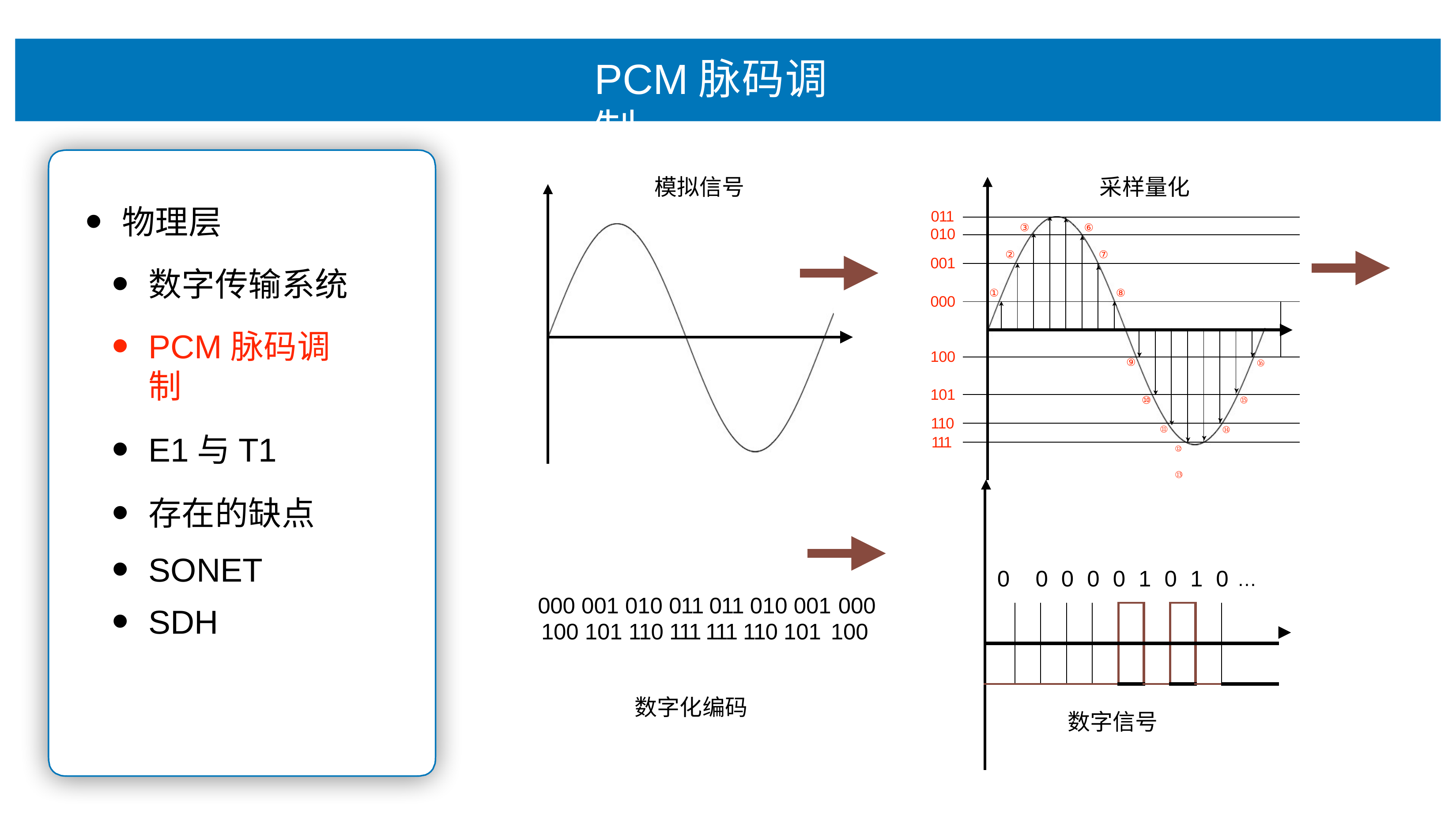

# PCM脉码调制
数字传输系统

模拟信号
采样量化

|  |  |  |  |  |  |  |  |  |  |  |  |  |  |  |  |  |  |  |
| --- | --- | --- | --- | --- | --- | --- | --- | --- | --- | --- | --- | --- | --- | --- | --- | --- | --- | --- |
|  | ④ ③ |  |  |  |  | ⑤ ⑥ |  |  |  |  |  |  |  |  |  |  |  |  |
|  | ② |  |  |  |  |  | ⑦ |  |  |  |  |  |  |  |  |  |  |  |
|  | ① |  |  |  |  |  |  | ⑧ |  |  |  |  |  |  |  |  |  |  |
|  |  |  |  |  |  |  |  |  |  |  |  |  |  |  |  |  |  |  |
|  |  |  |  |  |  |  |  |  |  |  |  |  |  |  |  |  |  |  |
|  | ⑨ |  |  |  |  |  |  |  |  |  |  |  |  |  |  | ⑯ |  |  |
|  | ⑩ |  |  |  |  |  |  |  |  |  |  |  |  |  | ⑮ |  |  |  |
|  | ⑪ |  |  |  |  |  |  |  |  |  |  |  |  | ⑭ |  |  |  |  |
|  | ⑫ ⑬ |  |  |  |  |  |  |  |  |  |  |  |  |  |  |  |  |  |

物理层
数字传输系统
PCM脉码调制
E1与T1
存在的缺点
SONET
SDH
011
010
001

000

100

101
110
111

| 0 0 0 0 0 1 0 1 0 … |  |  |  |  |  |  |  |  |  |
| --- | --- | --- | --- | --- | --- | --- | --- | --- | --- |
|  |  |  |  |  |  |  |  |  |  |
|  |  |  |  |  |  |  |  |  |  |
| 数字信号 |  |  |  |  |  |  |  |  |  |

000 001 010 011 011 010 001 000
100 101 110 111 111 110 101 100

数字化编码